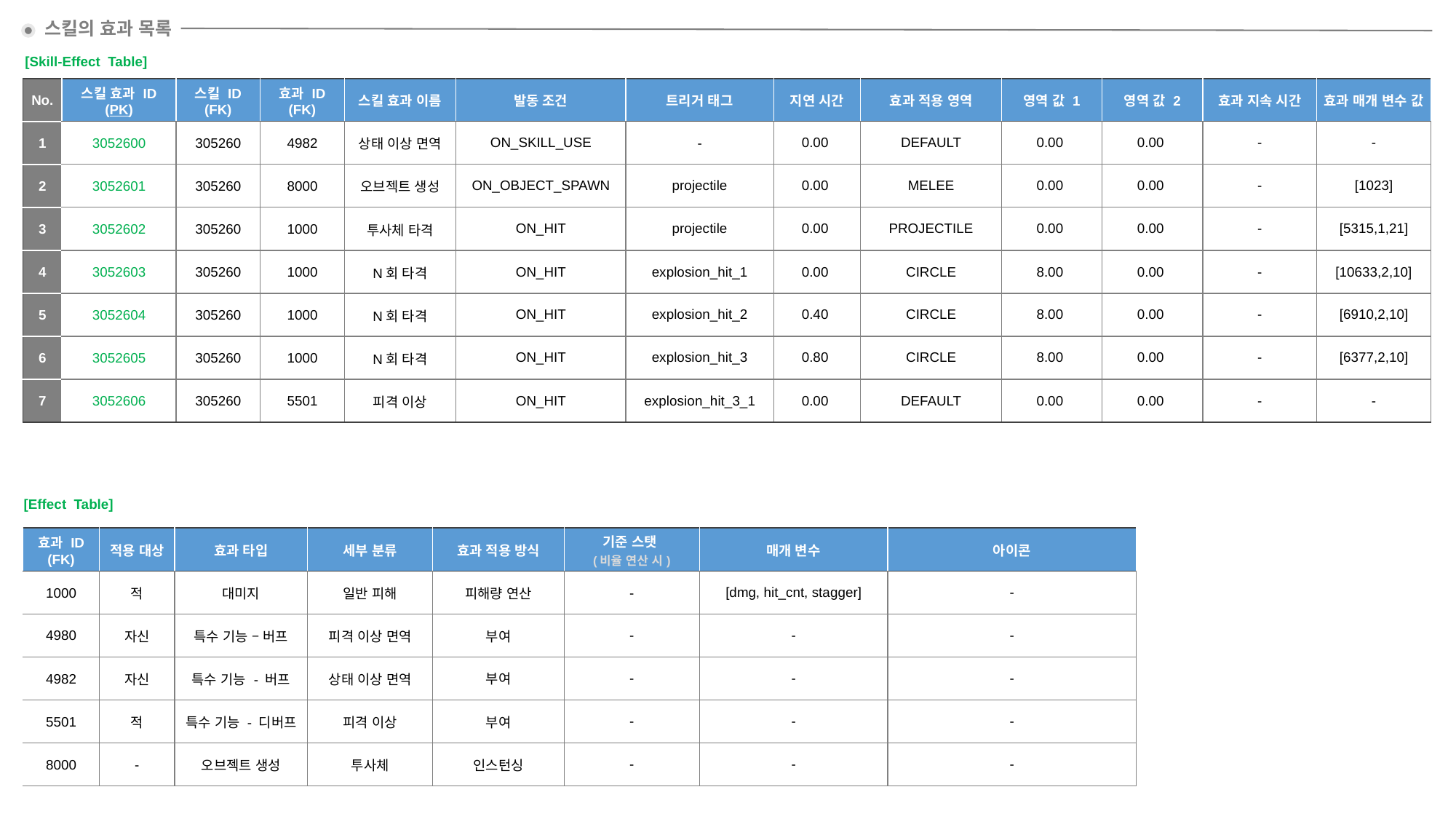

스킬의 효과 목록

[Skill-Effect  Table]
| No. | 스킬 효과 ID (PK) | 스킬 ID (FK) | 효과 ID (FK) | 스킬 효과 이름 | 발동 조건 | 트리거 태그 | 지연 시간 | 효과 적용 영역 | 영역 값 1 | 영역 값 2 | 효과 지속 시간 | 효과 매개 변수 값 |
| --- | --- | --- | --- | --- | --- | --- | --- | --- | --- | --- | --- | --- |
| 1 | 3052600 | 305260 | 4982 | 상태 이상 면역 | ON\_SKILL\_USE | - | 0.00 | DEFAULT | 0.00 | 0.00 | - | - |
| 2 | 3052601 | 305260 | 8000 | 오브젝트 생성 | ON\_OBJECT\_SPAWN | projectile | 0.00 | MELEE | 0.00 | 0.00 | - | [1023] |
| 3 | 3052602 | 305260 | 1000 | 투사체 타격 | ON\_HIT | projectile | 0.00 | PROJECTILE | 0.00 | 0.00 | - | [5315,1,21] |
| 4 | 3052603 | 305260 | 1000 | N회 타격 | ON\_HIT | explosion\_hit\_1 | 0.00 | CIRCLE | 8.00 | 0.00 | - | [10633,2,10] |
| 5 | 3052604 | 305260 | 1000 | N회 타격 | ON\_HIT | explosion\_hit\_2 | 0.40 | CIRCLE | 8.00 | 0.00 | - | [6910,2,10] |
| 6 | 3052605 | 305260 | 1000 | N회 타격 | ON\_HIT | explosion\_hit\_3 | 0.80 | CIRCLE | 8.00 | 0.00 | - | [6377,2,10] |
| 7 | 3052606 | 305260 | 5501 | 피격 이상 | ON\_HIT | explosion\_hit\_3\_1 | 0.00 | DEFAULT | 0.00 | 0.00 | - | - |
[Effect  Table]
| 효과 ID (FK) | 적용 대상 | 효과 타입 | 세부 분류 | 효과 적용 방식 | 기준 스탯 (비율 연산 시) | 매개 변수 | 아이콘 |
| --- | --- | --- | --- | --- | --- | --- | --- |
| 1000 | 적 | 대미지 | 일반 피해 | 피해량 연산 | - | [dmg, hit\_cnt, stagger] | - |
| 4980 | 자신 | 특수 기능 – 버프 | 피격 이상 면역 | 부여 | - | - | - |
| 4982 | 자신 | 특수 기능 - 버프 | 상태 이상 면역 | 부여 | - | - | - |
| 5501 | 적 | 특수 기능 - 디버프 | 피격 이상 | 부여 | - | - | - |
| 8000 | - | 오브젝트 생성 | 투사체 | 인스턴싱 | - | - | - |